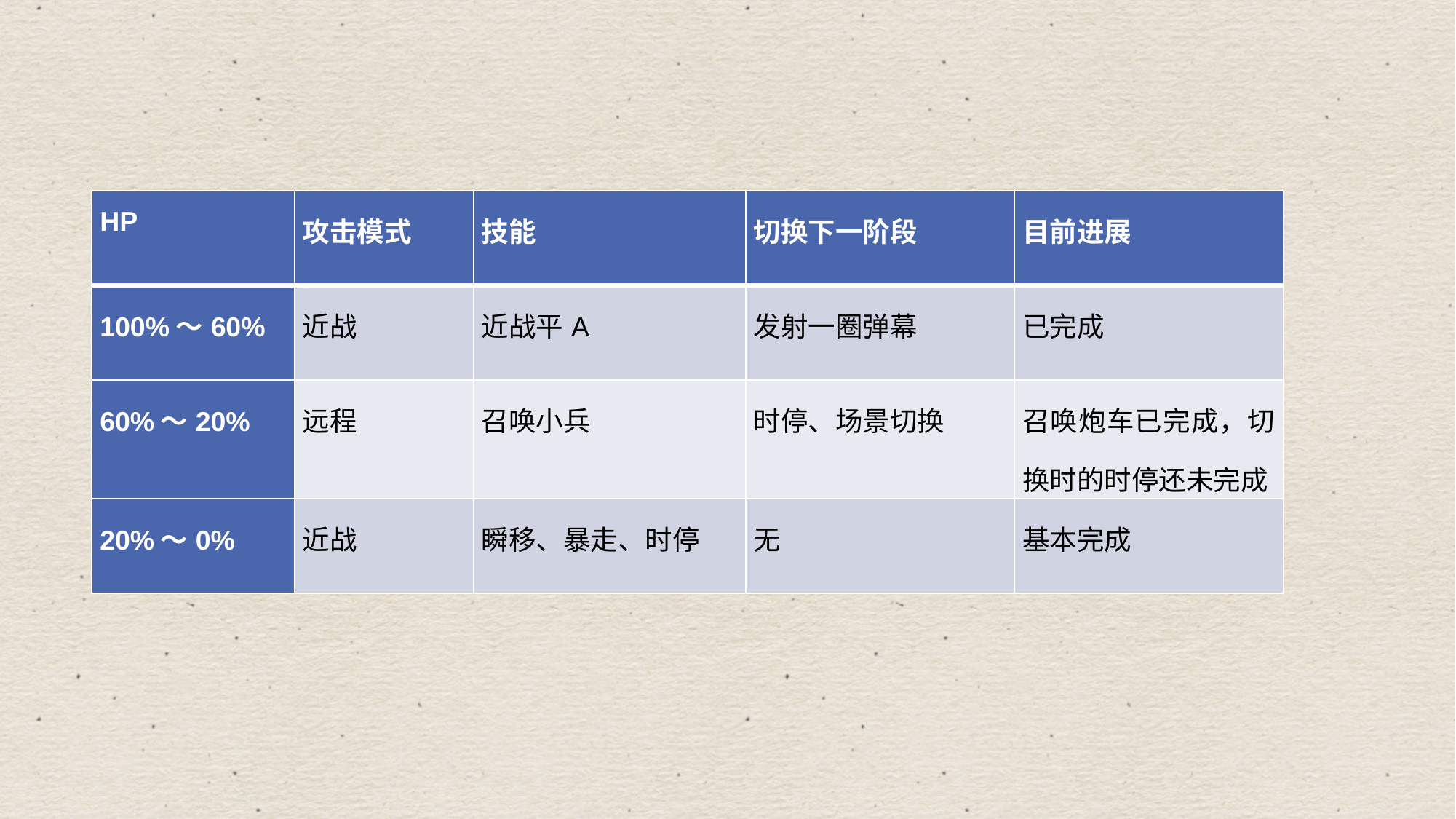

| HP | 攻击模式 | 技能 | 切换下一阶段 | 目前进展 |
| --- | --- | --- | --- | --- |
| 100%～60% | 近战 | 近战平A | 发射一圈弹幕 | 已完成 |
| 60%～20% | 远程 | 召唤小兵 | 时停、场景切换 | 召唤炮车已完成，切换时的时停还未完成 |
| 20%～0% | 近战 | 瞬移、暴走、时停 | 无 | 基本完成 |